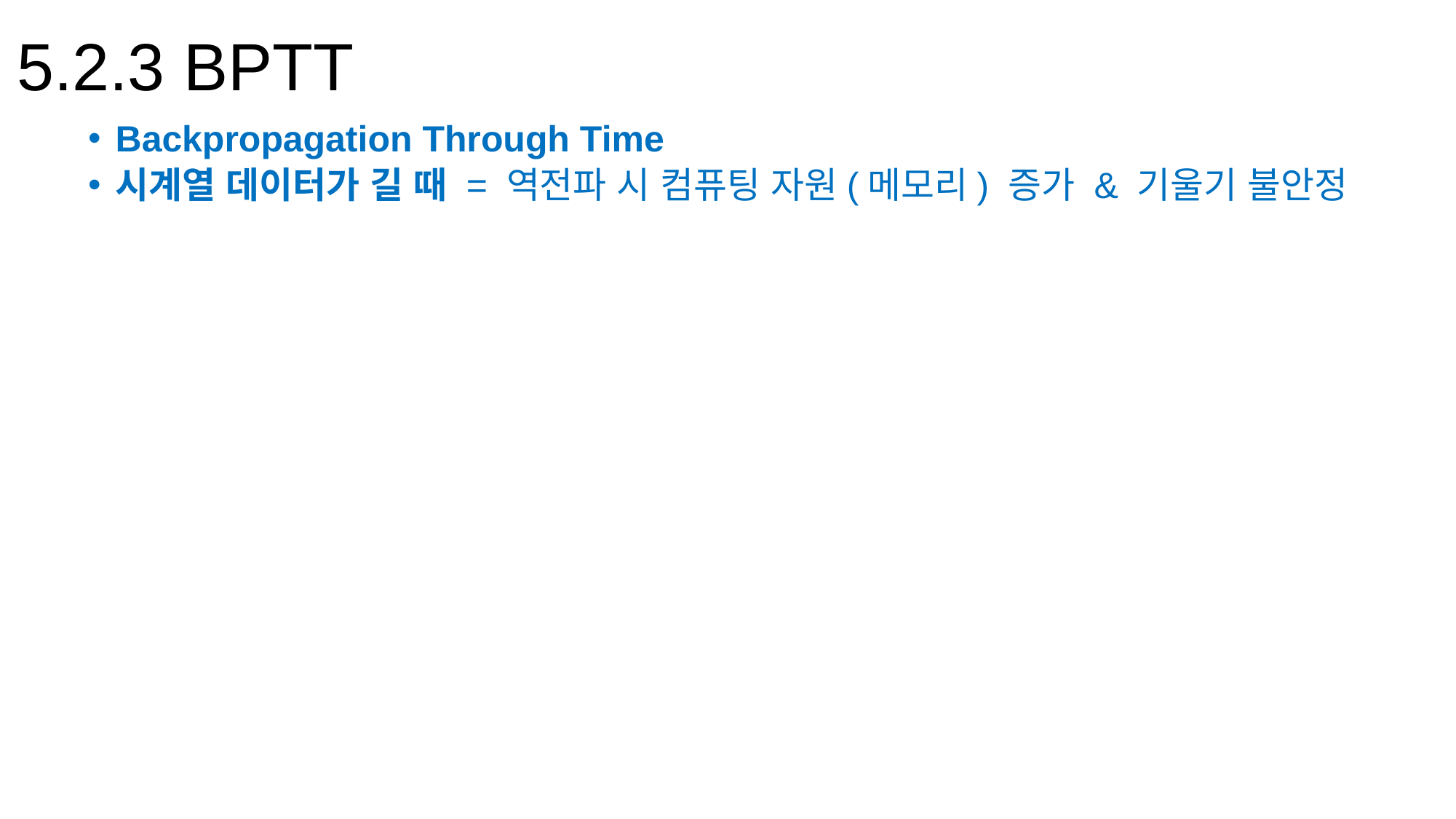

# 5.2.3 BPTT
Backpropagation Through Time
시계열 데이터가 길 때 = 역전파 시 컴퓨팅 자원(메모리) 증가 & 기울기 불안정